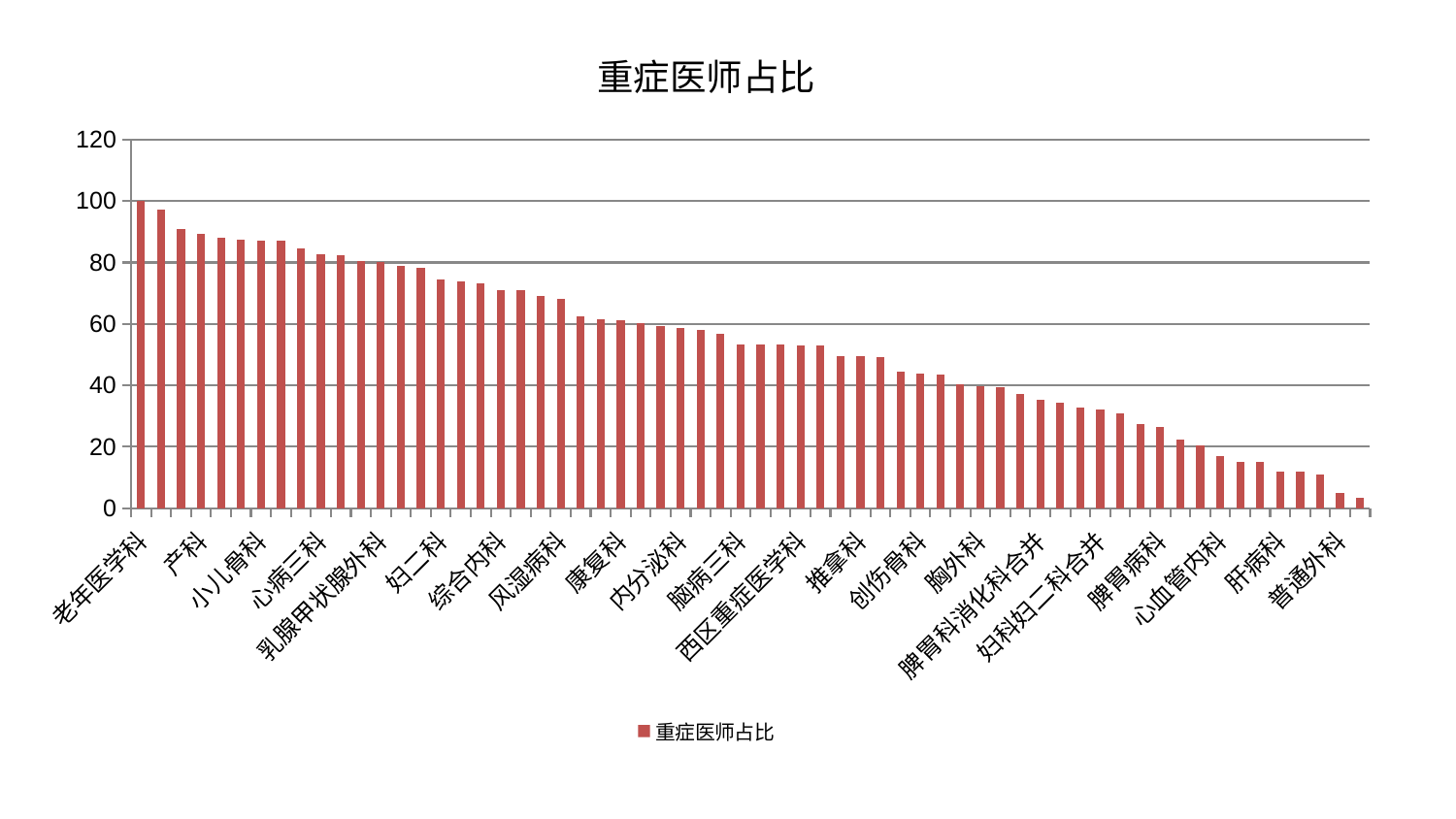

### Chart: 重症医师占比

| Category | 重症医师占比 |
|---|---|
| 老年医学科 | 100.0 |
| 中医经典科 | 97.29691752887987 |
| 神经外科 | 90.76527327972013 |
| 产科 | 89.22062425958984 |
| 泌尿外科 | 88.11404272952281 |
| 心病四科 | 87.54899065769304 |
| 小儿骨科 | 87.26725521851687 |
| 皮肤科 | 87.08714820182834 |
| 重症医学科 | 84.43514263326239 |
| 心病三科 | 82.5625225575797 |
| 脊柱骨科 | 82.53619705621189 |
| 肿瘤内科 | 80.54952806929107 |
| 乳腺甲状腺外科 | 80.2799318004622 |
| 口腔科 | 78.85805300341474 |
| 治未病中心 | 78.1128513914156 |
| 妇二科 | 74.52250272436301 |
| 身心医学科 | 73.94737612046376 |
| 耳鼻喉科 | 73.27918238725229 |
| 综合内科 | 70.97845722847559 |
| 肾病科 | 70.95210076202449 |
| 心病二科 | 69.16588450180049 |
| 风湿病科 | 68.1841112340177 |
| 脑病二科 | 62.574944462988036 |
| 显微骨科 | 61.525927125351764 |
| 康复科 | 61.09195884906525 |
| 中医外治中心 | 60.28217676906709 |
| 东区肾病科 | 59.38151446253799 |
| 内分泌科 | 58.77837083153689 |
| 肝胆外科 | 58.12180009165325 |
| 小儿推拿科 | 56.66568560660316 |
| 脑病三科 | 53.287169373459385 |
| 医院 | 53.233213725699265 |
| 美容皮肤科 | 53.19103700809728 |
| 西区重症医学科 | 53.08493779815393 |
| 妇科 | 53.04175276146058 |
| 运动损伤骨科 | 49.63459260602017 |
| 推拿科 | 49.5202999430013 |
| 针灸科 | 49.14376077173685 |
| 关节骨科 | 44.41053839789913 |
| 创伤骨科 | 43.71253139360064 |
| 微创骨科 | 43.663208166285656 |
| 呼吸内科 | 40.310700716606995 |
| 胸外科 | 39.72943947581056 |
| 东区重症医学科 | 39.3849634295959 |
| 周围血管科 | 37.28289602976043 |
| 脾胃科消化科合并 | 35.175959425483875 |
| 消化内科 | 34.46836021704409 |
| 男科 | 32.90546243439545 |
| 妇科妇二科合并 | 32.132028111414314 |
| 肛肠科 | 30.975616801554814 |
| 血液科 | 27.417095667178774 |
| 脾胃病科 | 26.480858432531768 |
| 脑病一科 | 22.307065260601547 |
| 儿科 | 20.549186223690683 |
| 心血管内科 | 16.99790137860539 |
| 心病一科 | 15.161488996293158 |
| 肾脏内科 | 15.013898675830285 |
| 肝病科 | 12.034595132521138 |
| 眼科 | 11.923129731309304 |
| 神经内科 | 11.080353244218514 |
| 普通外科 | 4.997104043641956 |
| 骨科 | 3.3350657983956205 |
261